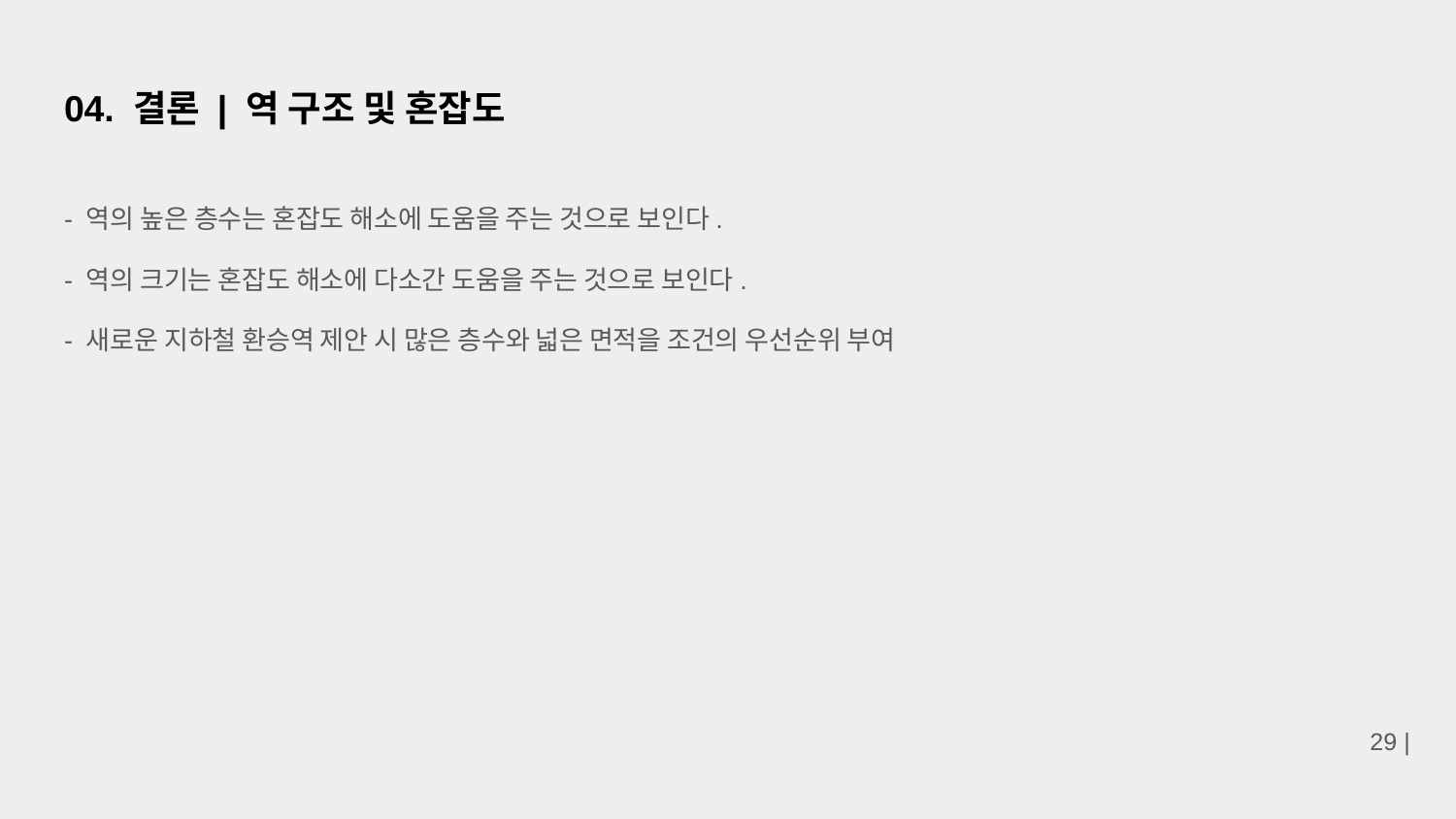

# 04. 결론 | 역 구조 및 혼잡도
- 역의 높은 층수는 혼잡도 해소에 도움을 주는 것으로 보인다.
- 역의 크기는 혼잡도 해소에 다소간 도움을 주는 것으로 보인다.
- 새로운 지하철 환승역 제안 시 많은 층수와 넓은 면적을 조건의 우선순위 부여

29 |